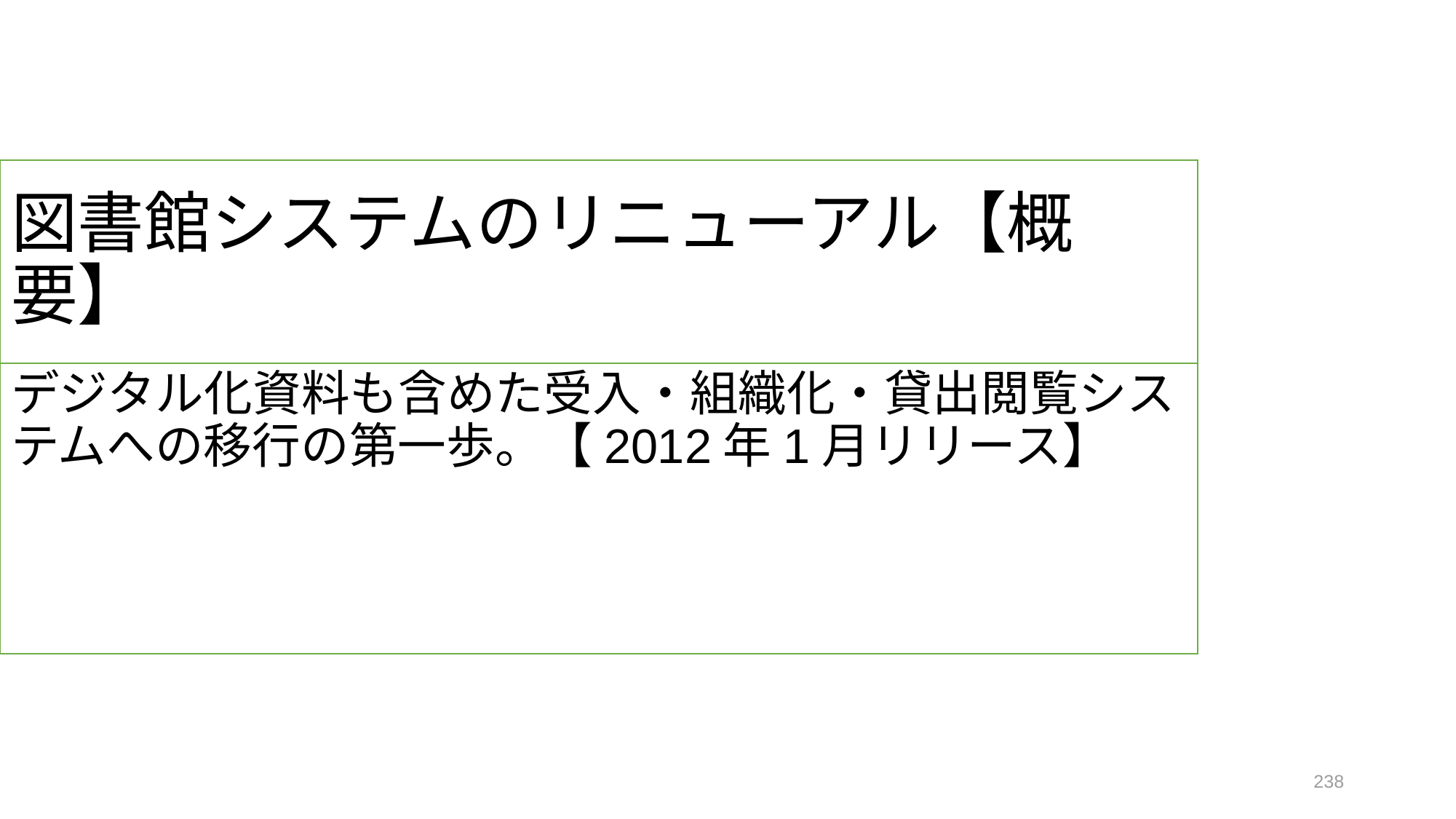

# 図書館システムのリニューアル【概要】
デジタル化資料も含めた受入・組織化・貸出閲覧システムへの移行の第一歩。【2012年1月リリース】

238